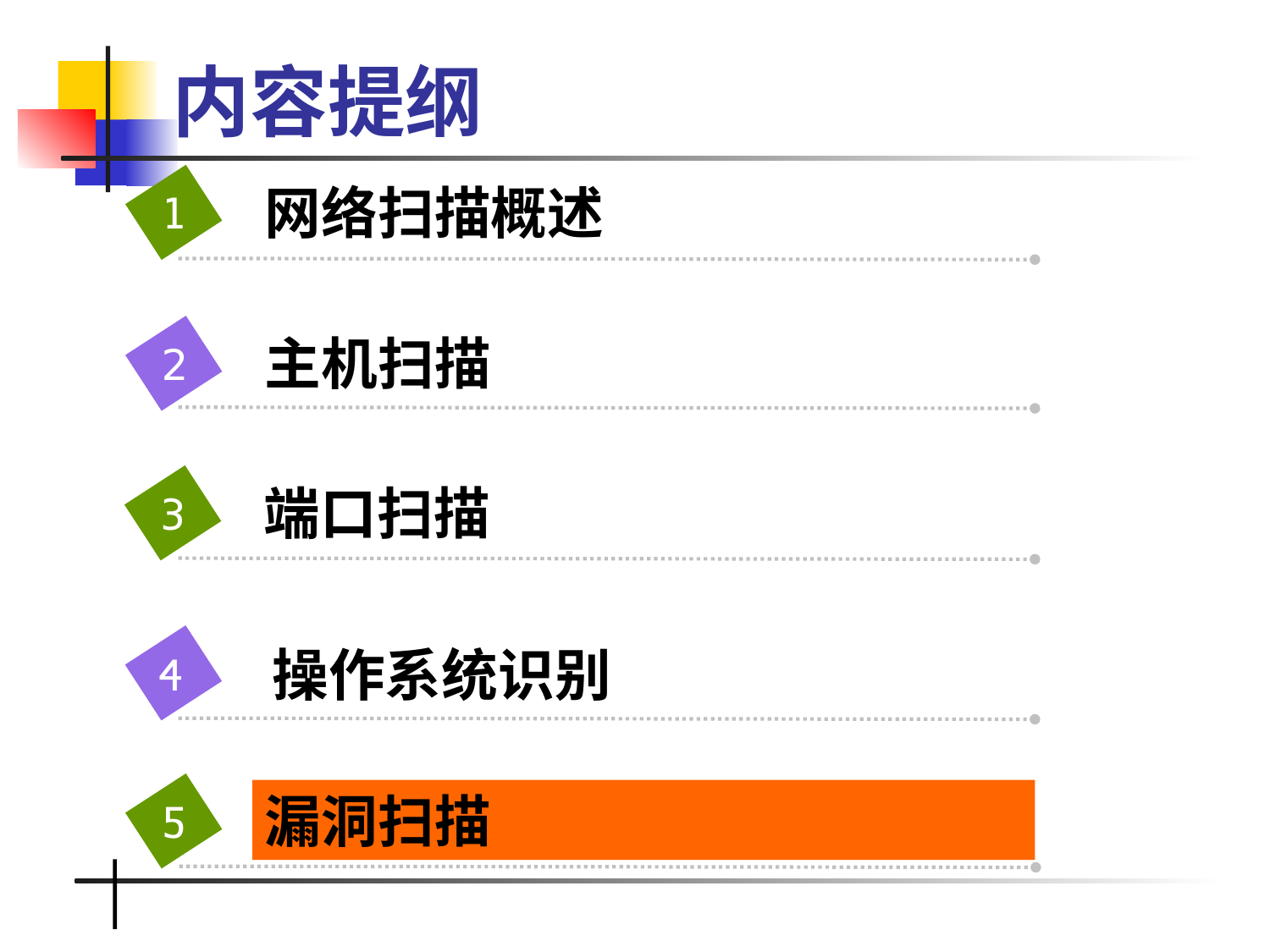

# 内容提纲

网络扫描概述

1

主机扫描

2

端口扫描

3

操作系统识别

4

漏洞扫描

5